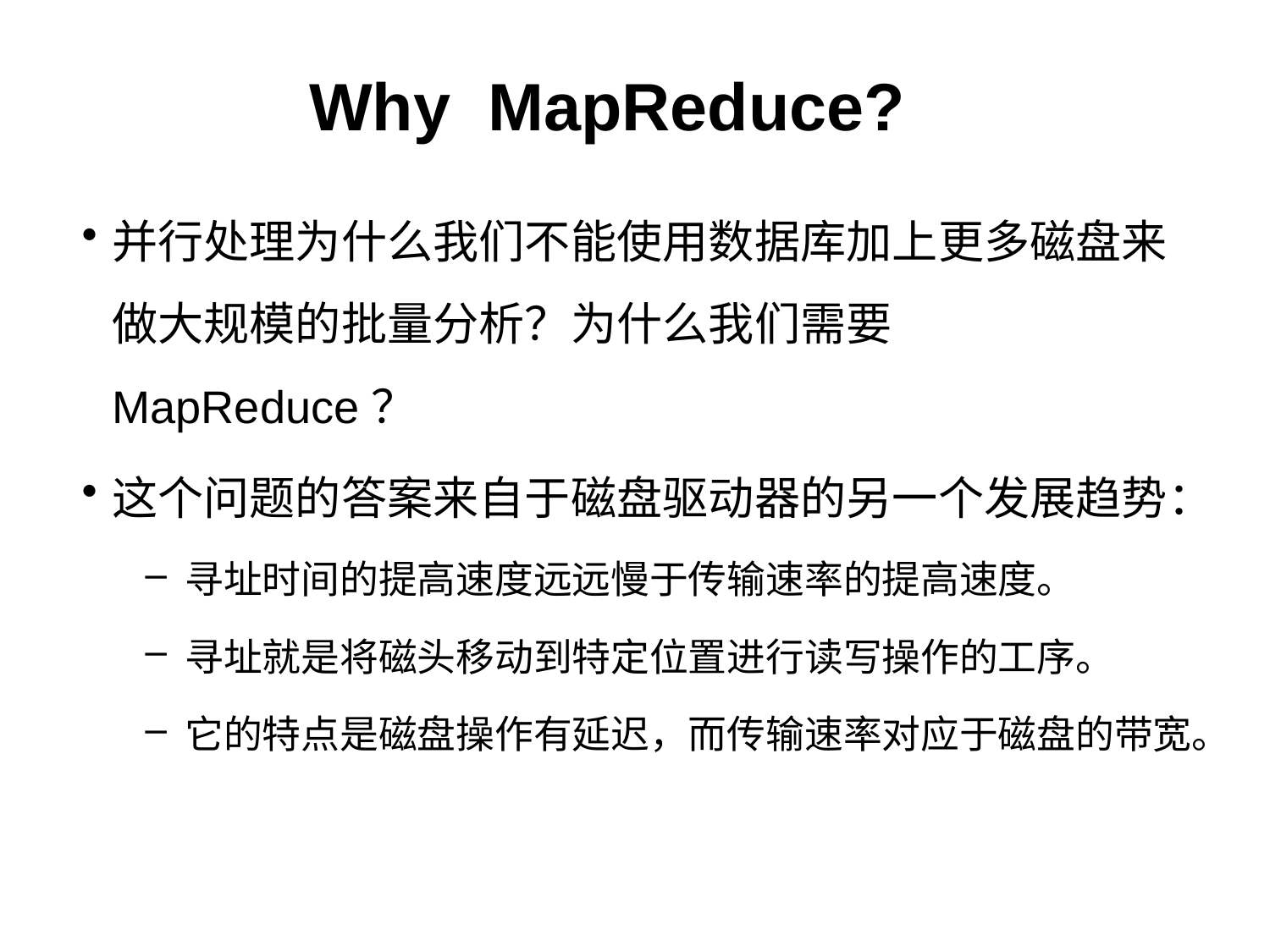

Why  MapReduce?
并行处理为什么我们不能使用数据库加上更多磁盘来做大规模的批量分析？为什么我们需要MapReduce？
这个问题的答案来自于磁盘驱动器的另一个发展趋势：
寻址时间的提高速度远远慢于传输速率的提高速度。
寻址就是将磁头移动到特定位置进行读写操作的工序。
它的特点是磁盘操作有延迟，而传输速率对应于磁盘的带宽。